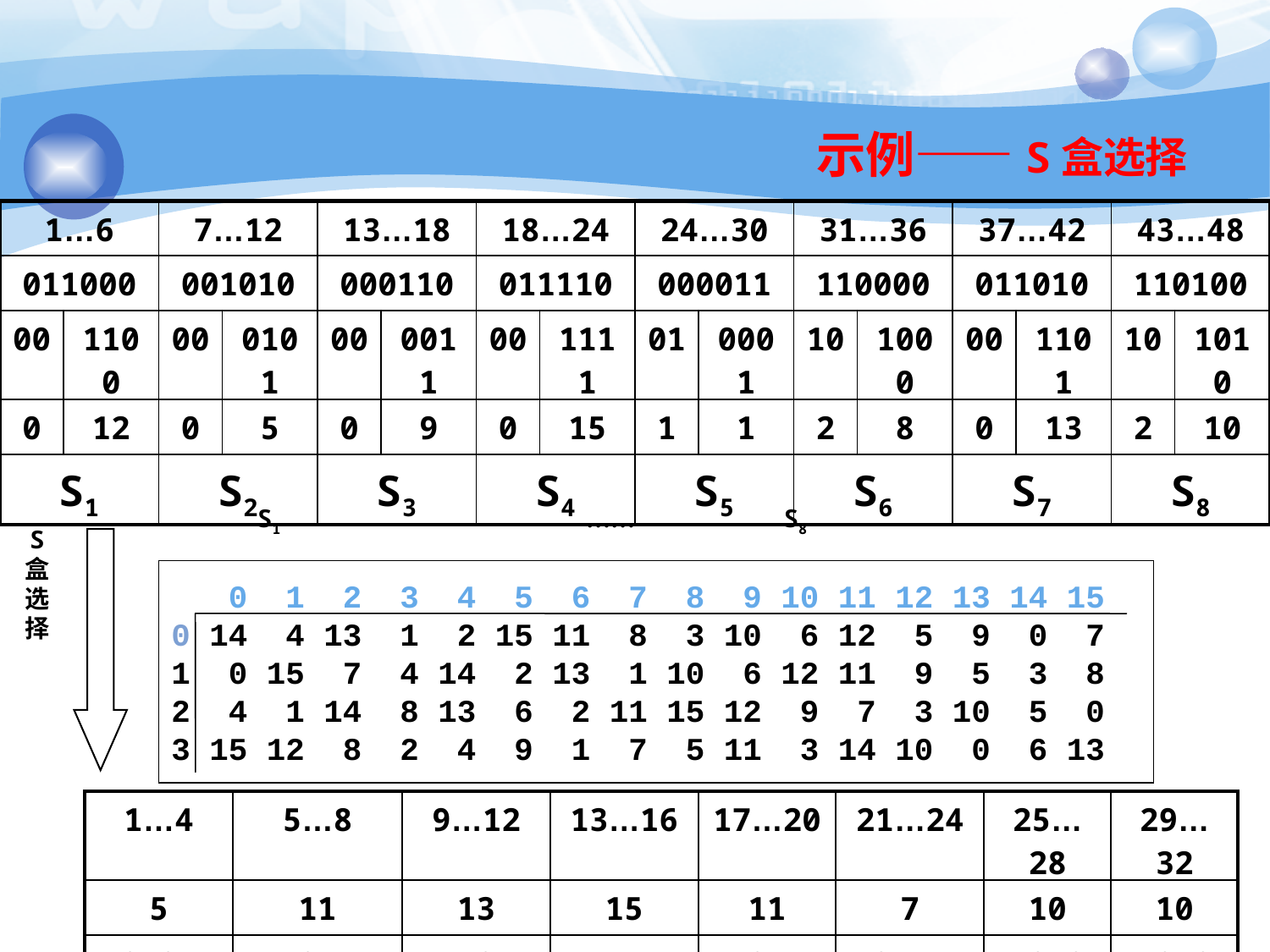

# 示例——S盒选择
| 1…6 |  | 7…12 |  | 13…18 |  | 18…24 |  | 24…30 |  | 31…36 |  | 37…42 |  | 43…48 |  |
| --- | --- | --- | --- | --- | --- | --- | --- | --- | --- | --- | --- | --- | --- | --- | --- |
| 011000 |  | 001010 |  | 000110 |  | 011110 |  | 000011 |  | 110000 |  | 011010 |  | 110100 |  |
| 00 | 1100 | 00 | 0101 | 00 | 0011 | 00 | 1111 | 01 | 0001 | 10 | 1000 | 00 | 1101 | 10 | 1010 |
| 0 | 12 | 0 | 5 | 0 | 9 | 0 | 15 | 1 | 1 | 2 | 8 | 0 | 13 | 2 | 10 |
| S1 |  | S2 |  | S3 |  | S4 |  | S5 |  | S6 |  | S7 |  | S8 |  |
S1                     ……          S8
S
盒选择

   0  1  2  3  4  5  6  7  8  9 10 11 12 13 14 15
0 14  4 13  1  2 15 11  8  3 10  6 12  5  9  0  7
1  0 15  7  4 14  2 13  1 10  6 12 11  9  5  3  8
2  4  1 14  8 13  6  2 11 15 12  9  7  3 10  5  0
3 15 12  8  2  4  9  1  7  5 11  3 14 10  0  6 13

| 1…4 | 5…8 | 9…12 | 13…16 | 17…20 | 21…24 | 25…28 | 29…32 |
| --- | --- | --- | --- | --- | --- | --- | --- |
| 5 | 11 | 13 | 15 | 11 | 7 | 10 | 10 |
| 0101 | 1011 | 1101 | 1111 | 1011 | 0111 | 1010 | 1010 |